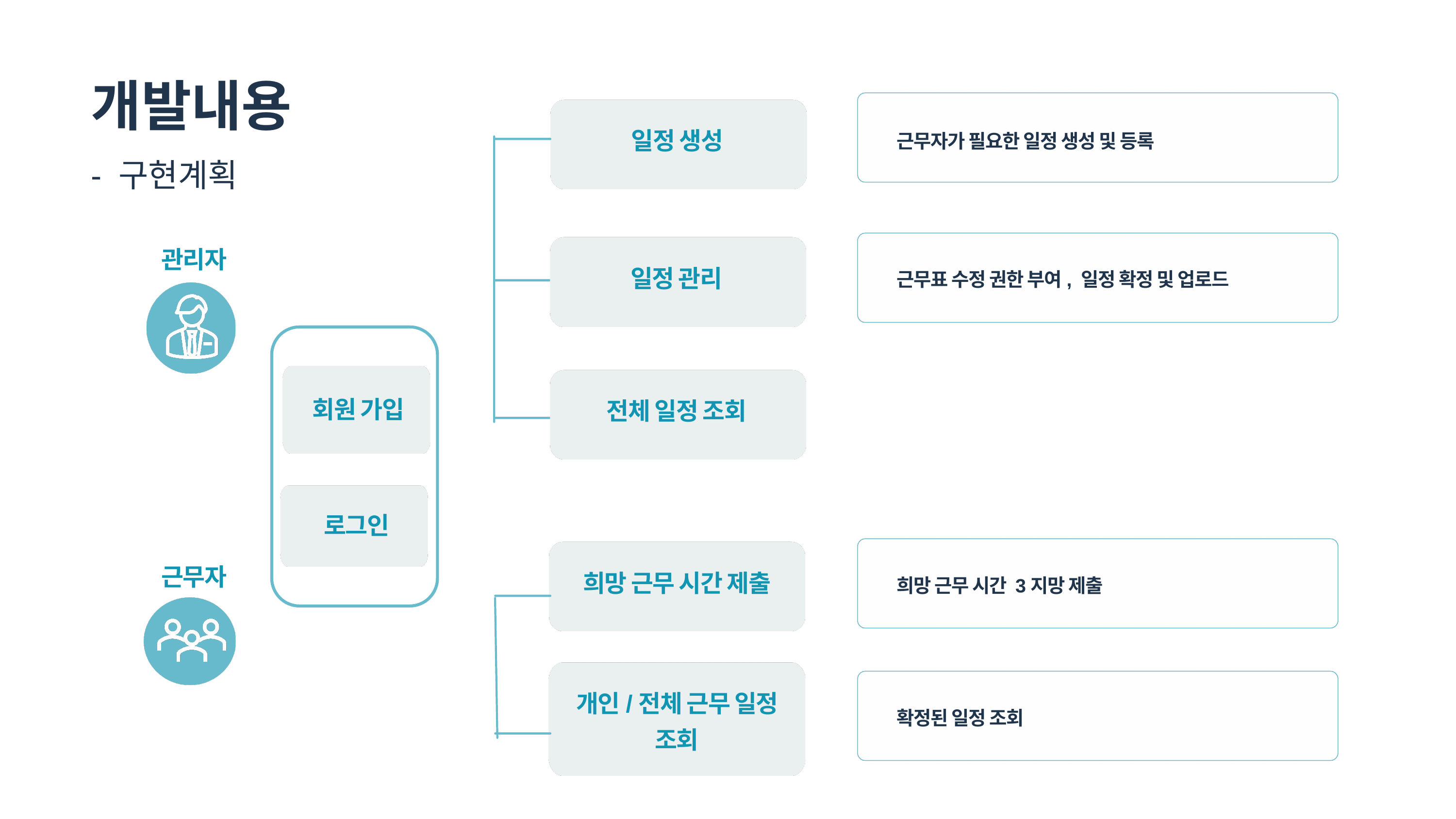

개발내용
- 구현계획

일정 생성
근무자가 필요한 일정 생성 및 등록

관리자
일정 관리
근무표 수정 권한 부여, 일정 확정 및 업로드

회원 가입
전체 일정 조회

로그인

근무자
희망 근무 시간 제출
희망 근무 시간 3지망 제출

개인/전체 근무 일정 조회
확정된 일정 조회